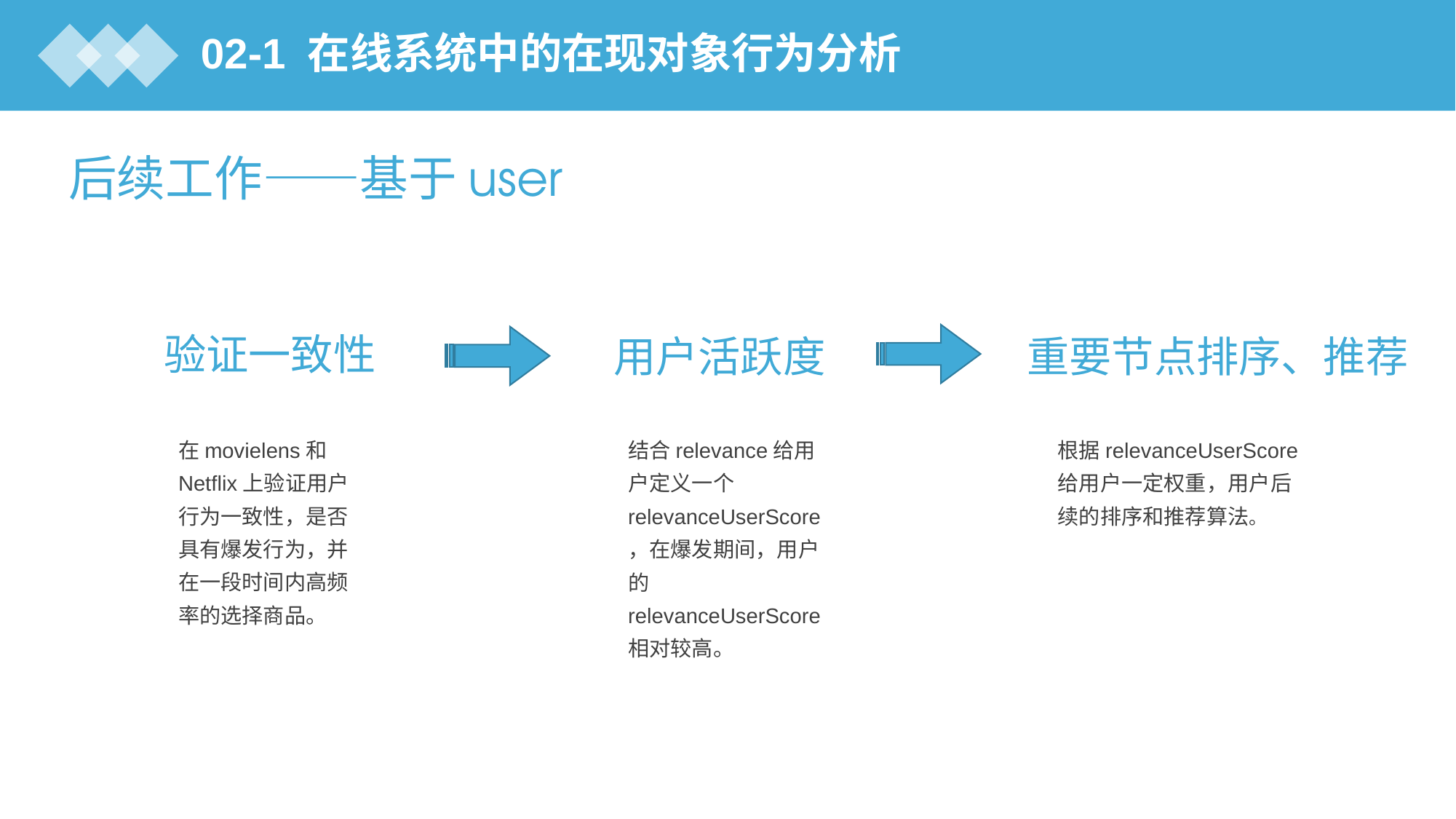

02-1 在线系统中的在现对象行为分析
后续工作——基于user
DATA
验证一致性
用户活跃度

重要节点排序、推荐

在movielens和Netflix上验证用户行为一致性，是否具有爆发行为，并在一段时间内高频率的选择商品。
结合relevance给用户定义一个relevanceUserScore，在爆发期间，用户的relevanceUserScore相对较高。
根据relevanceUserScore给用户一定权重，用户后续的排序和推荐算法。